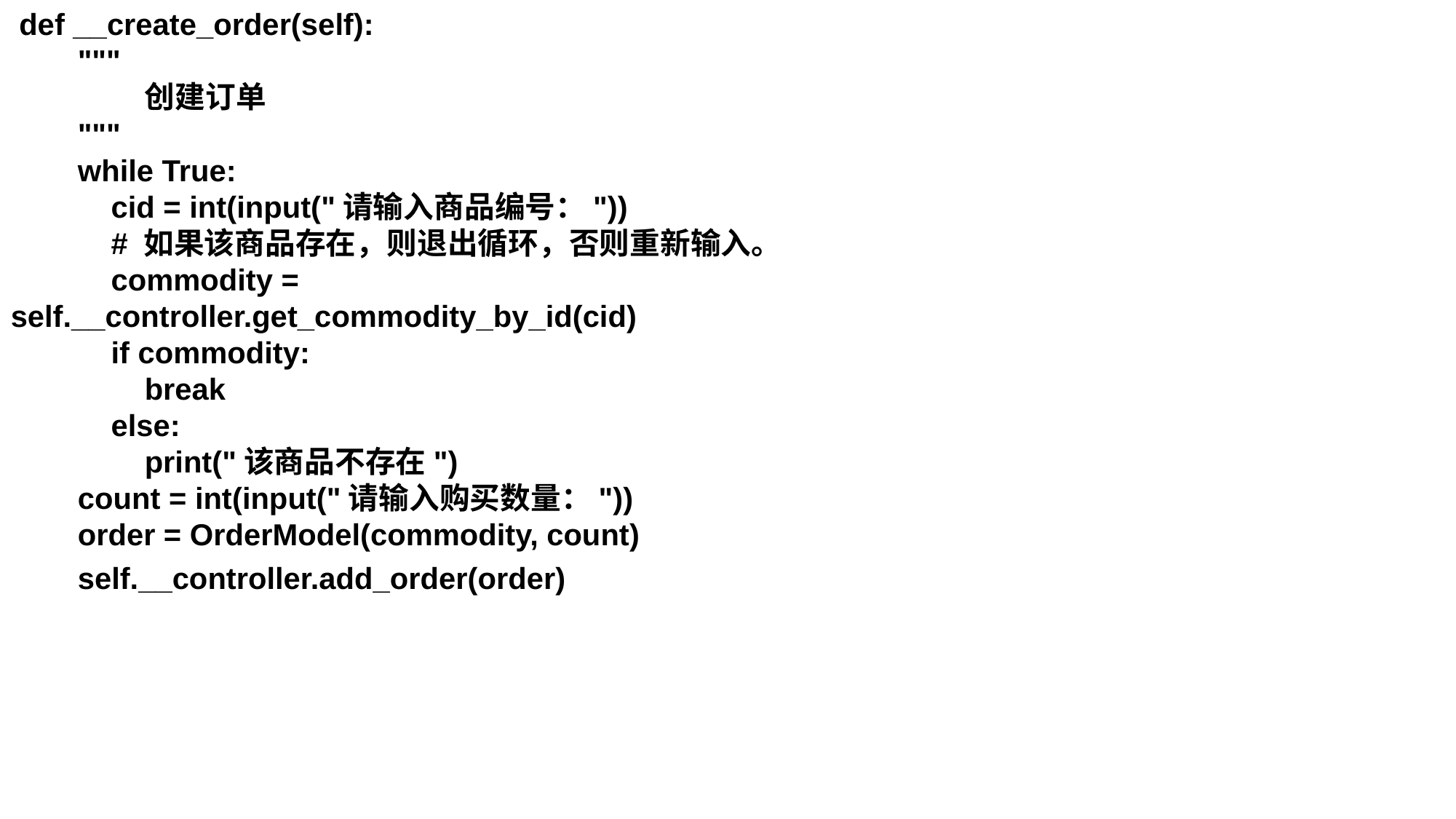

def __create_order(self):
        """
            创建订单
        """
        while True:
            cid = int(input("请输入商品编号："))
            # 如果该商品存在，则退出循环，否则重新输入。
            commodity = self.__controller.get_commodity_by_id(cid)
            if commodity:
                break
            else:
                print("该商品不存在")
        count = int(input("请输入购买数量："))
        order = OrderModel(commodity, count)
        self.__controller.add_order(order)